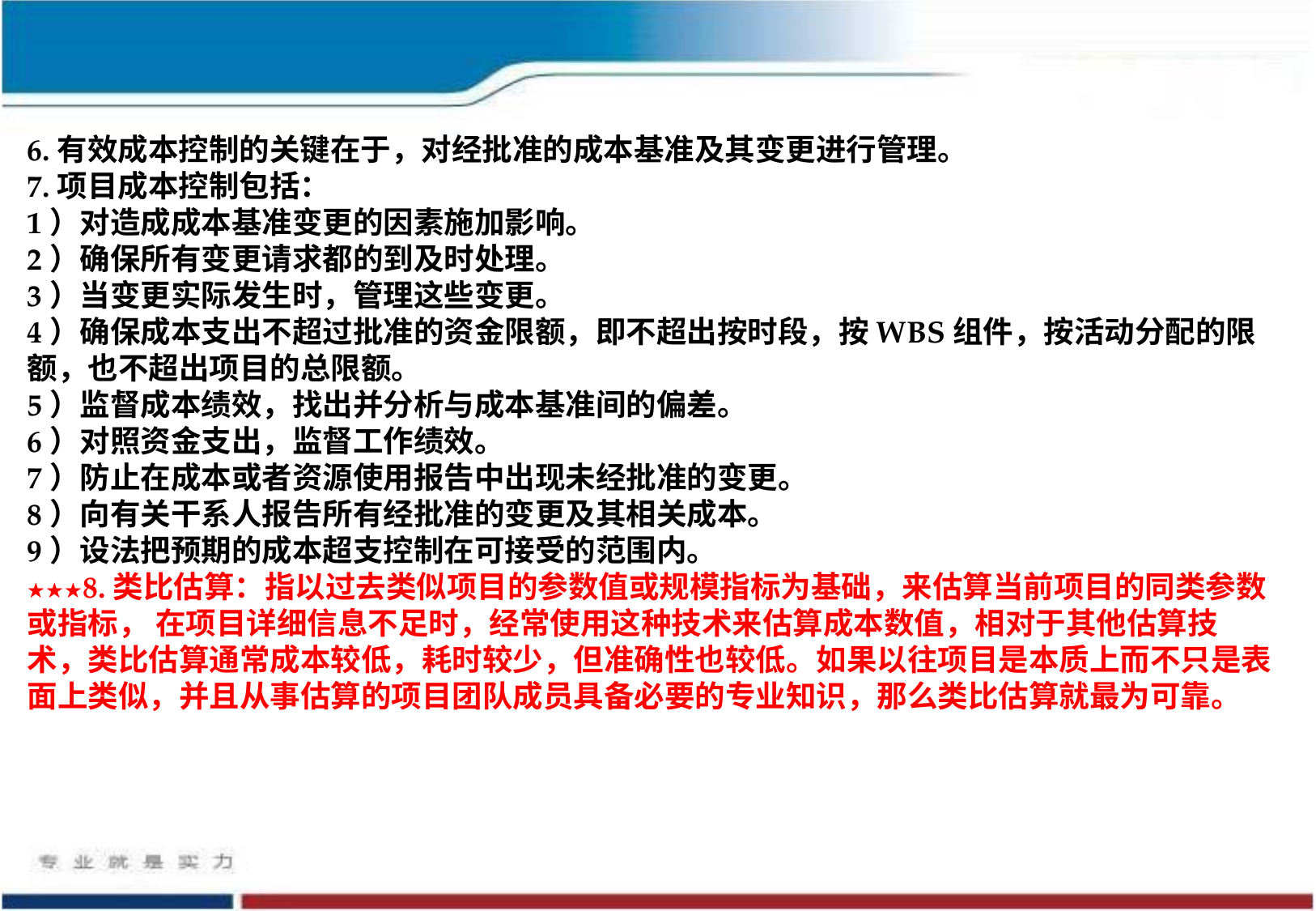

6.有效成本控制的关键在于，对经批准的成本基准及其变更进行管理。
7.项目成本控制包括：
1）对造成成本基准变更的因素施加影响。
2）确保所有变更请求都的到及时处理。
3）当变更实际发生时，管理这些变更。
4）确保成本支出不超过批准的资金限额，即不超出按时段，按WBS组件，按活动分配的限额，也不超出项目的总限额。
5）监督成本绩效，找出并分析与成本基准间的偏差。
6）对照资金支出，监督工作绩效。
7）防止在成本或者资源使用报告中出现未经批准的变更。
8）向有关干系人报告所有经批准的变更及其相关成本。
9）设法把预期的成本超支控制在可接受的范围内。
★★★8.类比估算：指以过去类似项目的参数值或规模指标为基础，来估算当前项目的同类参数或指标， 在项目详细信息不足时，经常使用这种技术来估算成本数值，相对于其他估算技术，类比估算通常成本较低，耗时较少，但准确性也较低。如果以往项目是本质上而不只是表面上类似，并且从事估算的项目团队成员具备必要的专业知识，那么类比估算就最为可靠。